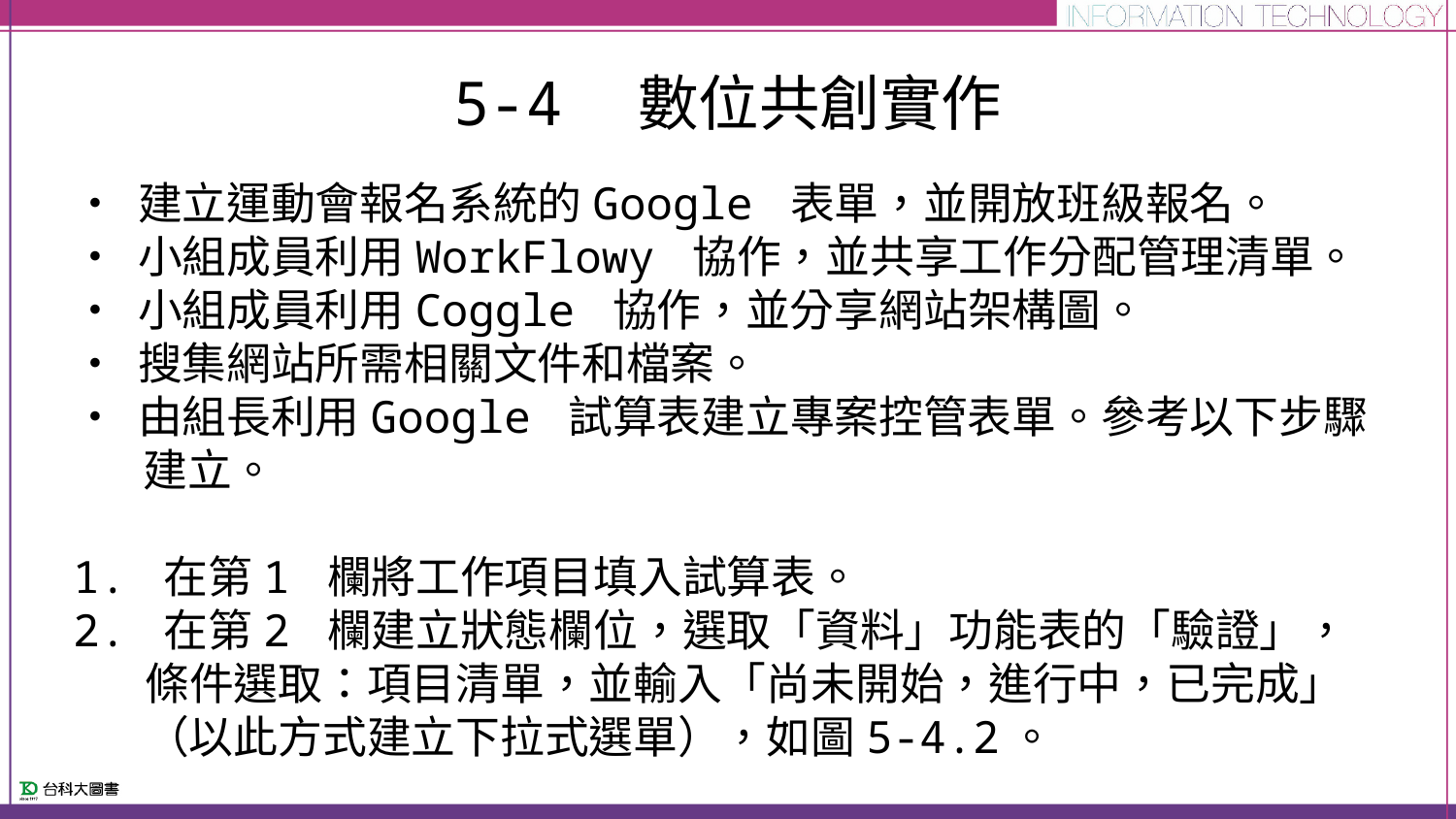

# 5-4　數位共創實作
• 建立運動會報名系統的Google 表單，並開放班級報名。
• 小組成員利用WorkFlowy 協作，並共享工作分配管理清單。
• 小組成員利用Coggle 協作，並分享網站架構圖。
• 搜集網站所需相關文件和檔案。
• 由組長利用Google 試算表建立專案控管表單。參考以下步驟建立。

1. 在第1 欄將工作項目填入試算表。
2. 在第2 欄建立狀態欄位，選取「資料」功能表的「驗證」，條件選取：項目清單，並輸入「尚未開始，進行中，已完成」（以此方式建立下拉式選單），如圖5-4.2。